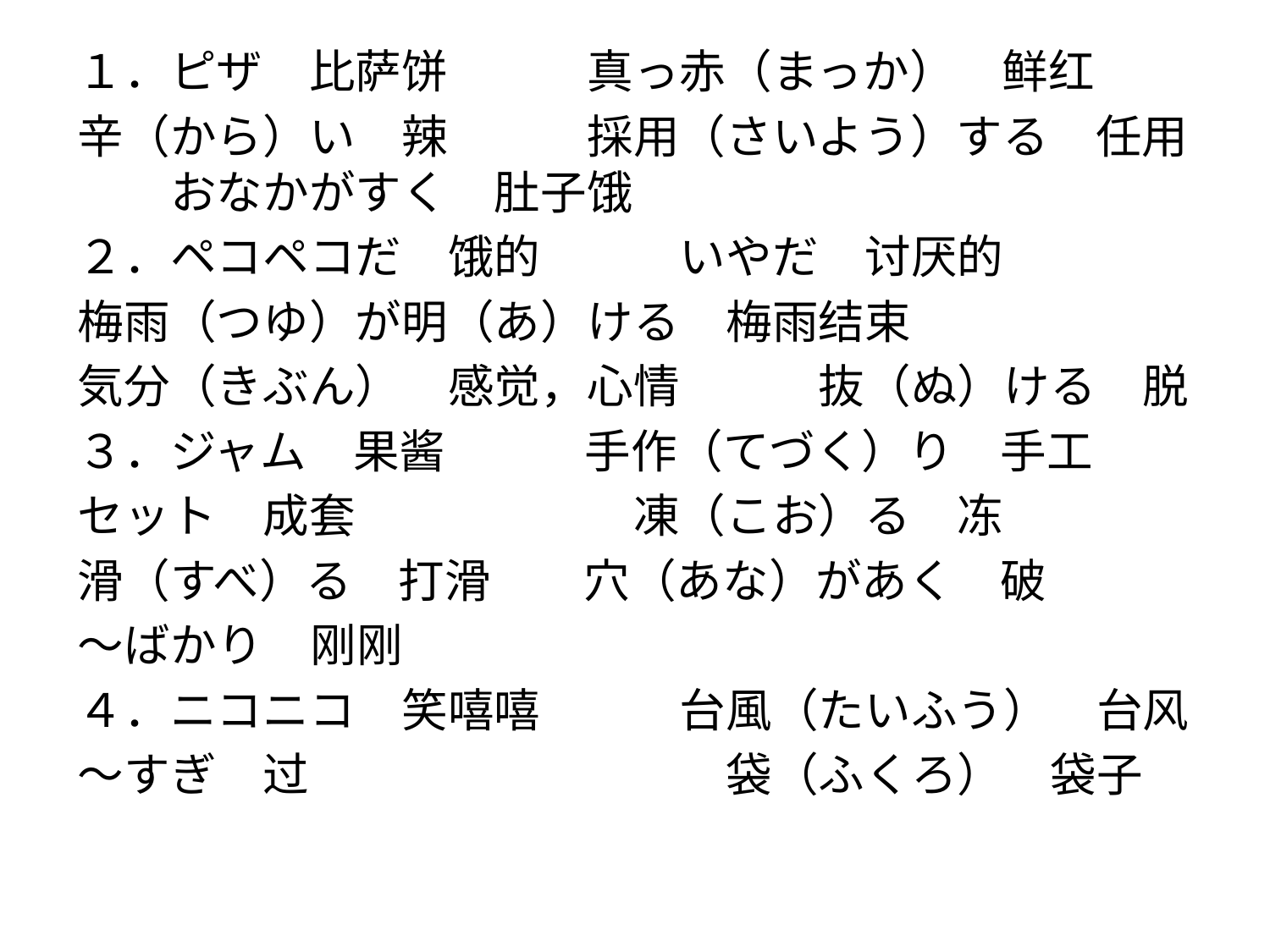

１．ピザ　比萨饼　　　真っ赤（まっか）　鲜红
辛（から）い　辣　　　採用（さいよう）する　任用　　おなかがすく　肚子饿
２．ペコペコだ　饿的　　　いやだ　讨厌的
梅雨（つゆ）が明（あ）ける　梅雨结束
気分（きぶん）　感觉，心情　　　抜（ぬ）ける　脱
３．ジャム　果酱　　　手作（てづく）り　手工
セット　成套　　　　　　凍（こお）る　冻
滑（すべ）る　打滑　　穴（あな）があく　破
～ばかり　刚刚
４．ニコニコ　笑嘻嘻　　　台風（たいふう）　台风
～すぎ　过　　　　　　　　　袋（ふくろ）　袋子